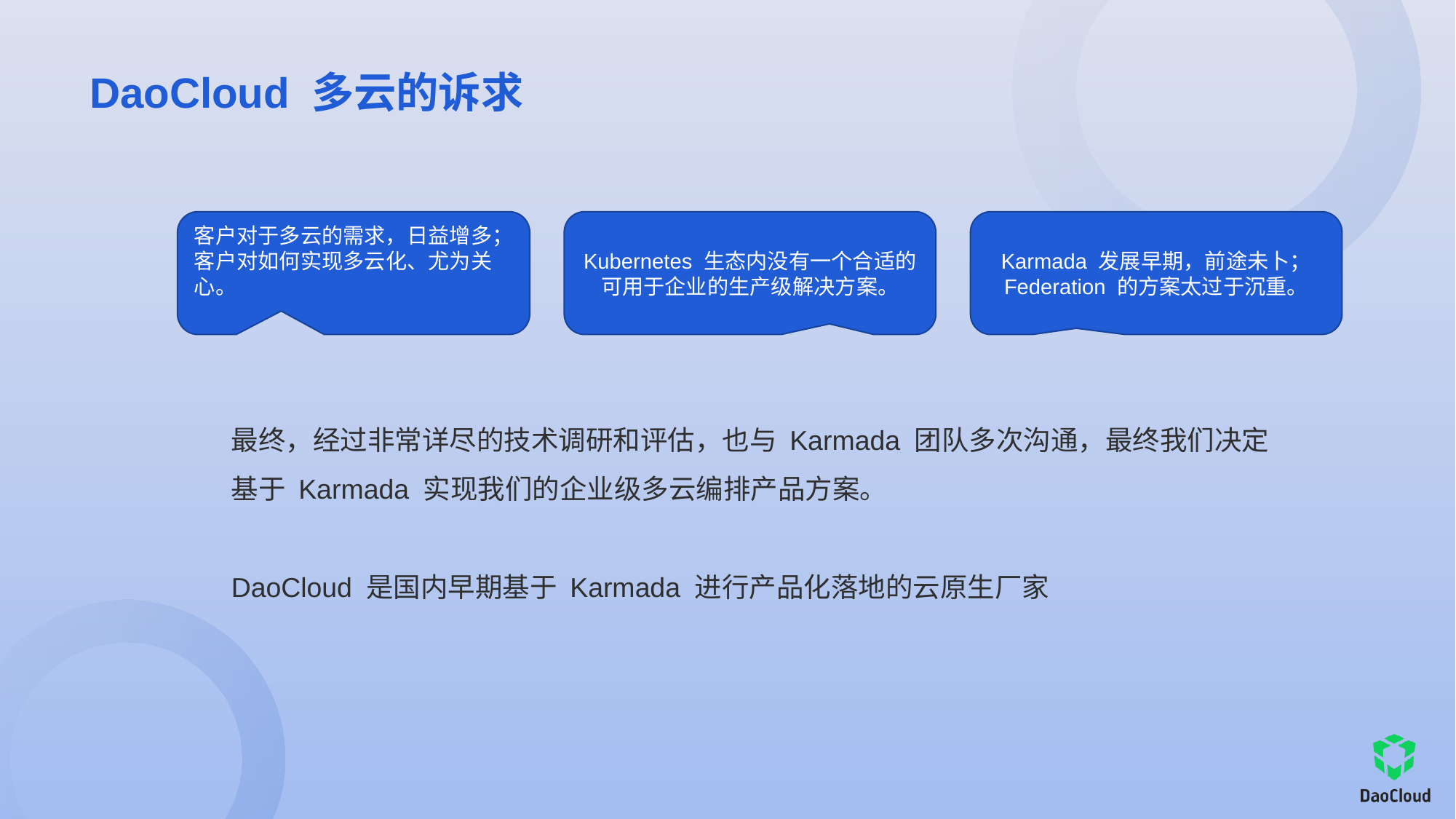

# DaoCloud 多云的诉求
客户对于多云的需求，日益增多；客户对如何实现多云化、尤为关心。

Kubernetes 生态内没有一个合适的可用于企业的生产级解决方案。
Karmada 发展早期，前途未卜； Federation 的方案太过于沉重。
最终，经过非常详尽的技术调研和评估，也与 Karmada 团队多次沟通，最终我们决定基于 Karmada 实现我们的企业级多云编排产品方案。

DaoCloud 是国内早期基于 Karmada 进行产品化落地的云原生厂家
22